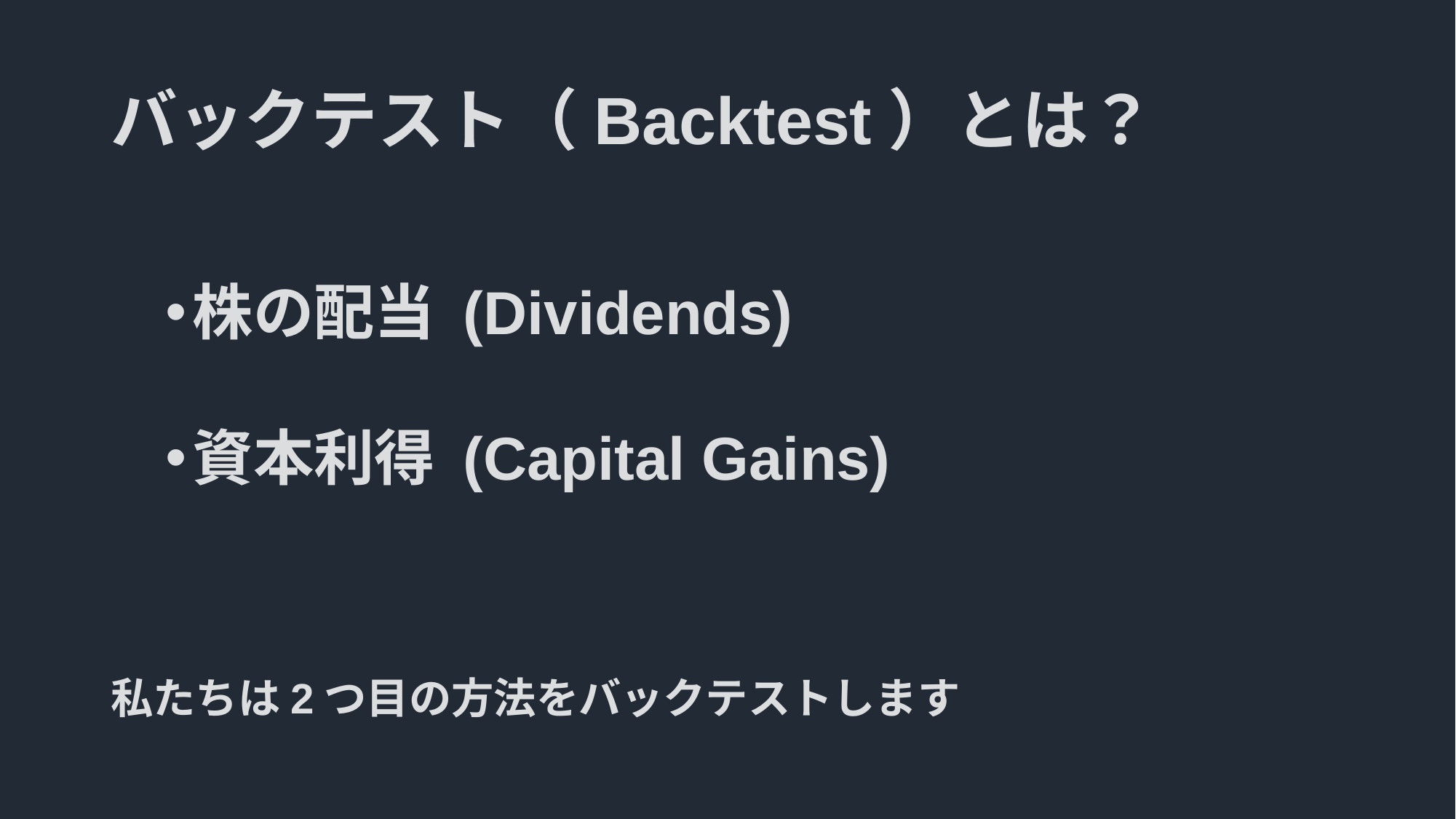

# バックテスト（Backtest）とは？

株の配当 (Dividends)

資本利得 (Capital Gains)

私たちは2つ目の方法をバックテストします